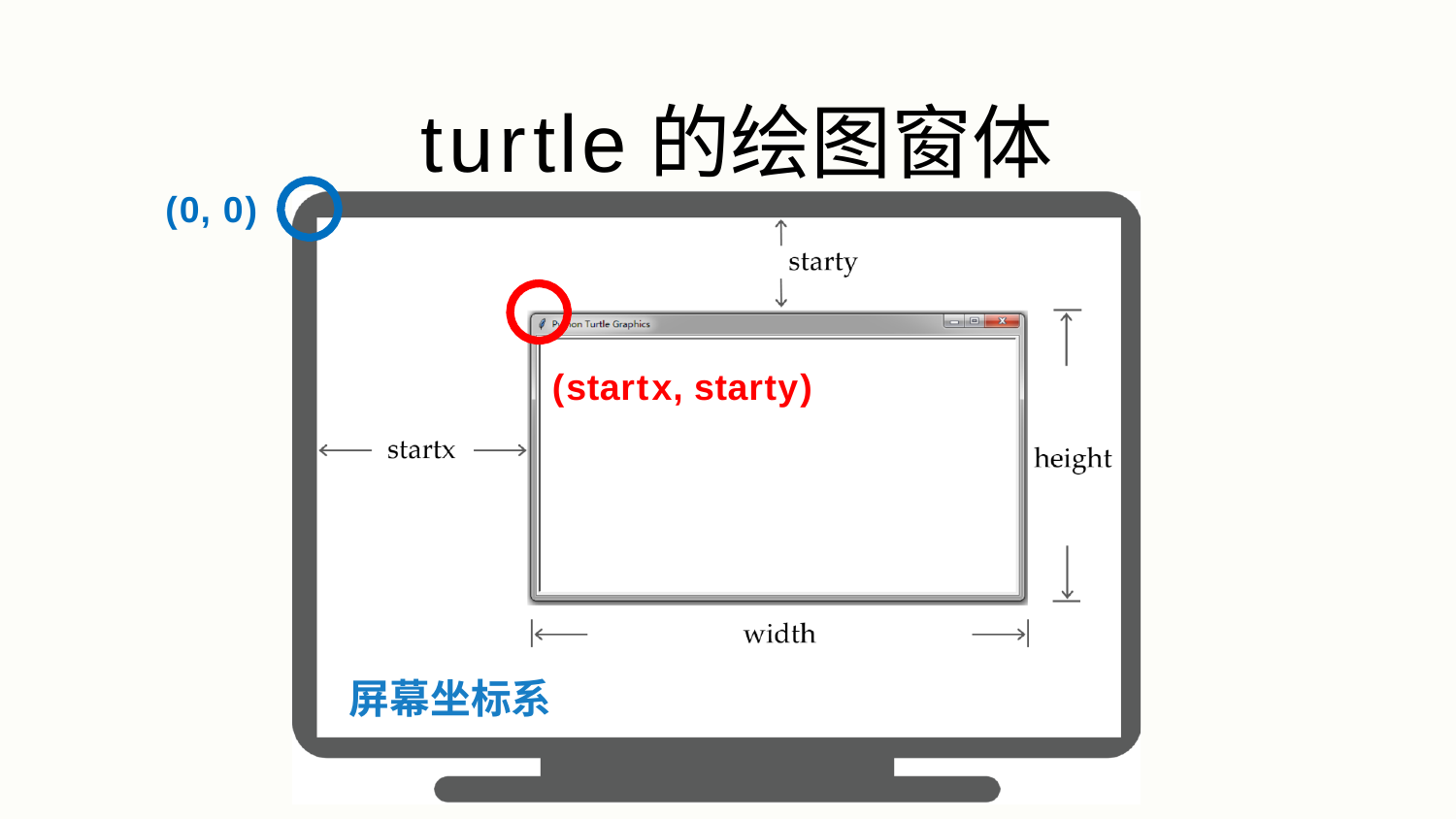

# turtle的绘图窗体

(0, 0)

(startx, starty)
屏幕坐标系